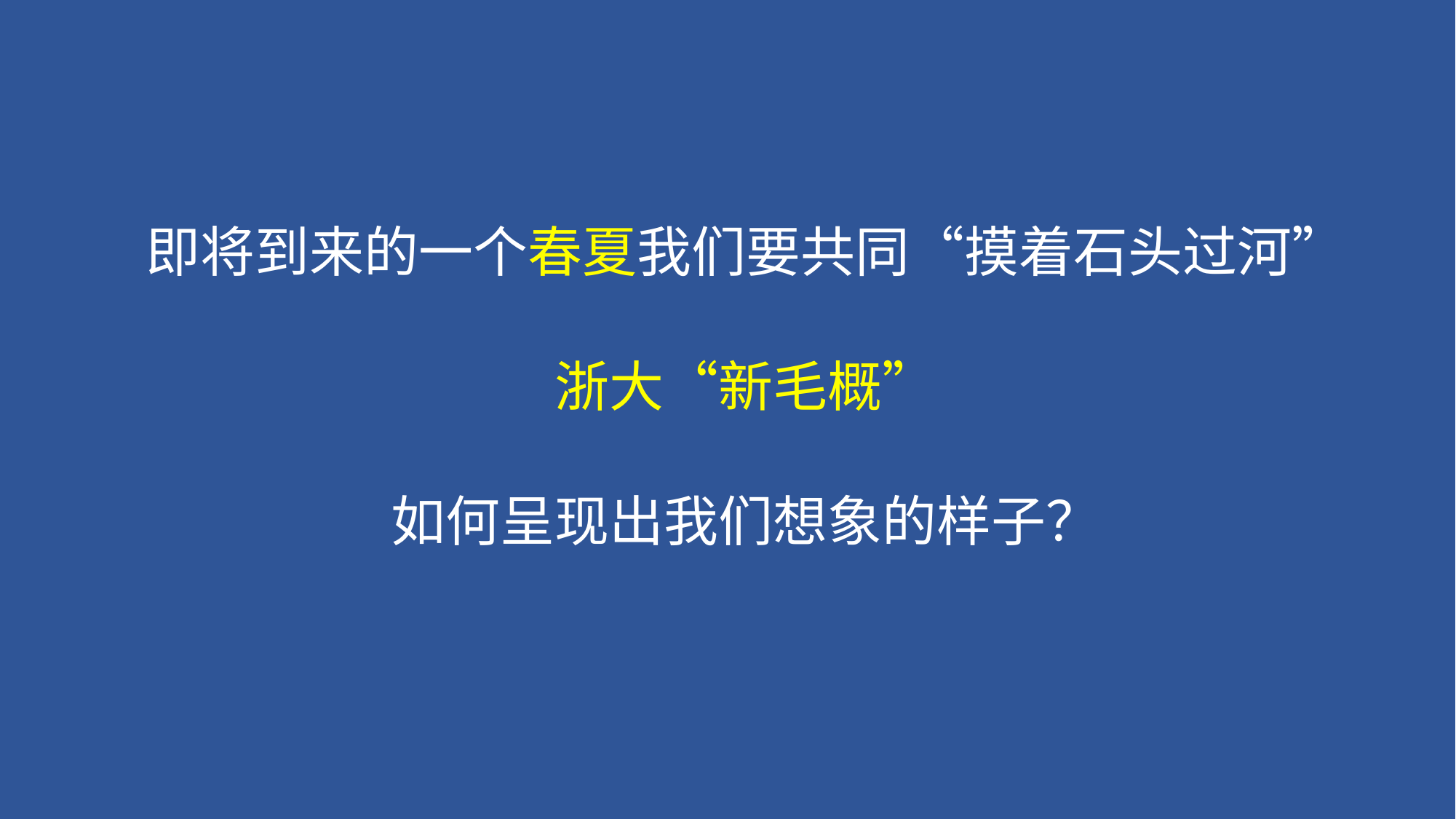

即将到来的一个春夏我们要共同“摸着石头过河”
浙大“新毛概”
如何呈现出我们想象的样子？